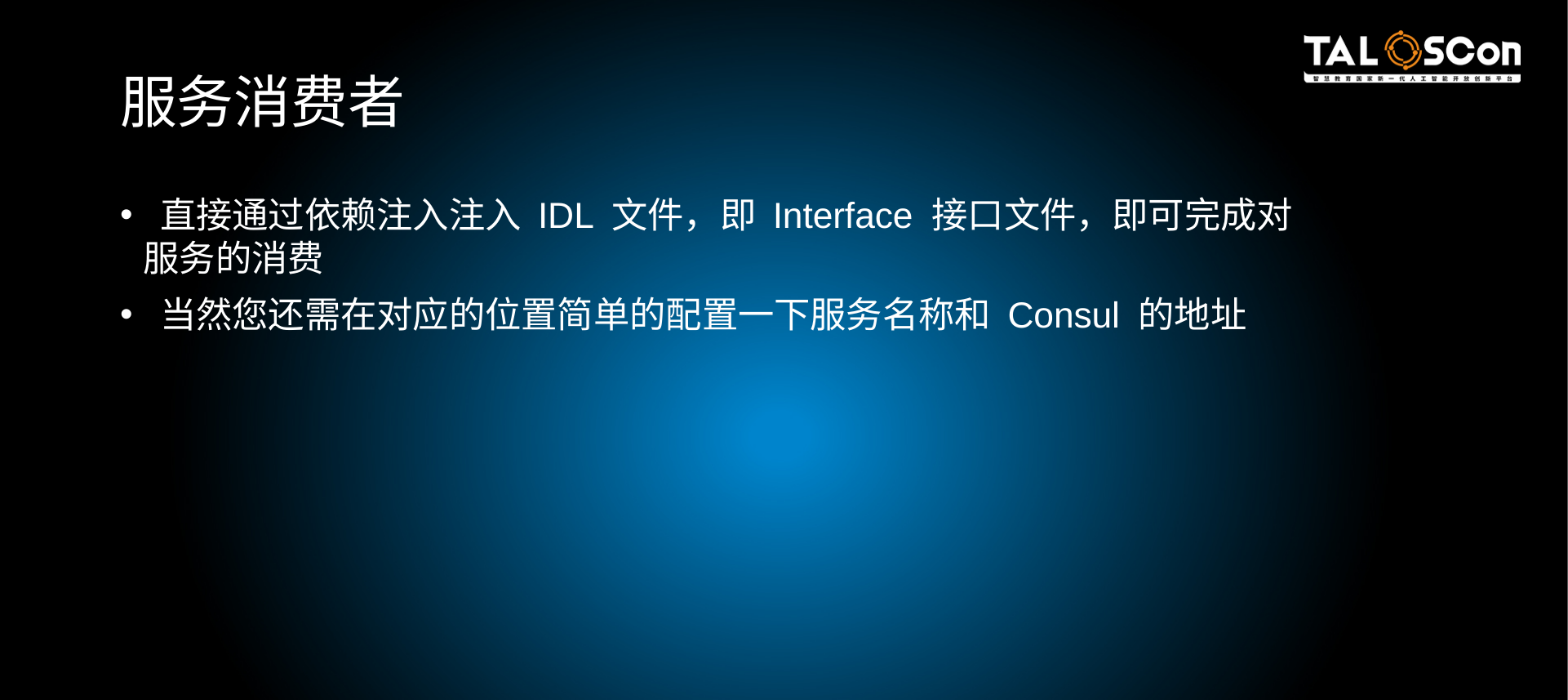

# 服务消费者
 直接通过依赖注入注入 IDL 文件，即 Interface 接口文件，即可完成对服务的消费
 当然您还需在对应的位置简单的配置一下服务名称和 Consul 的地址